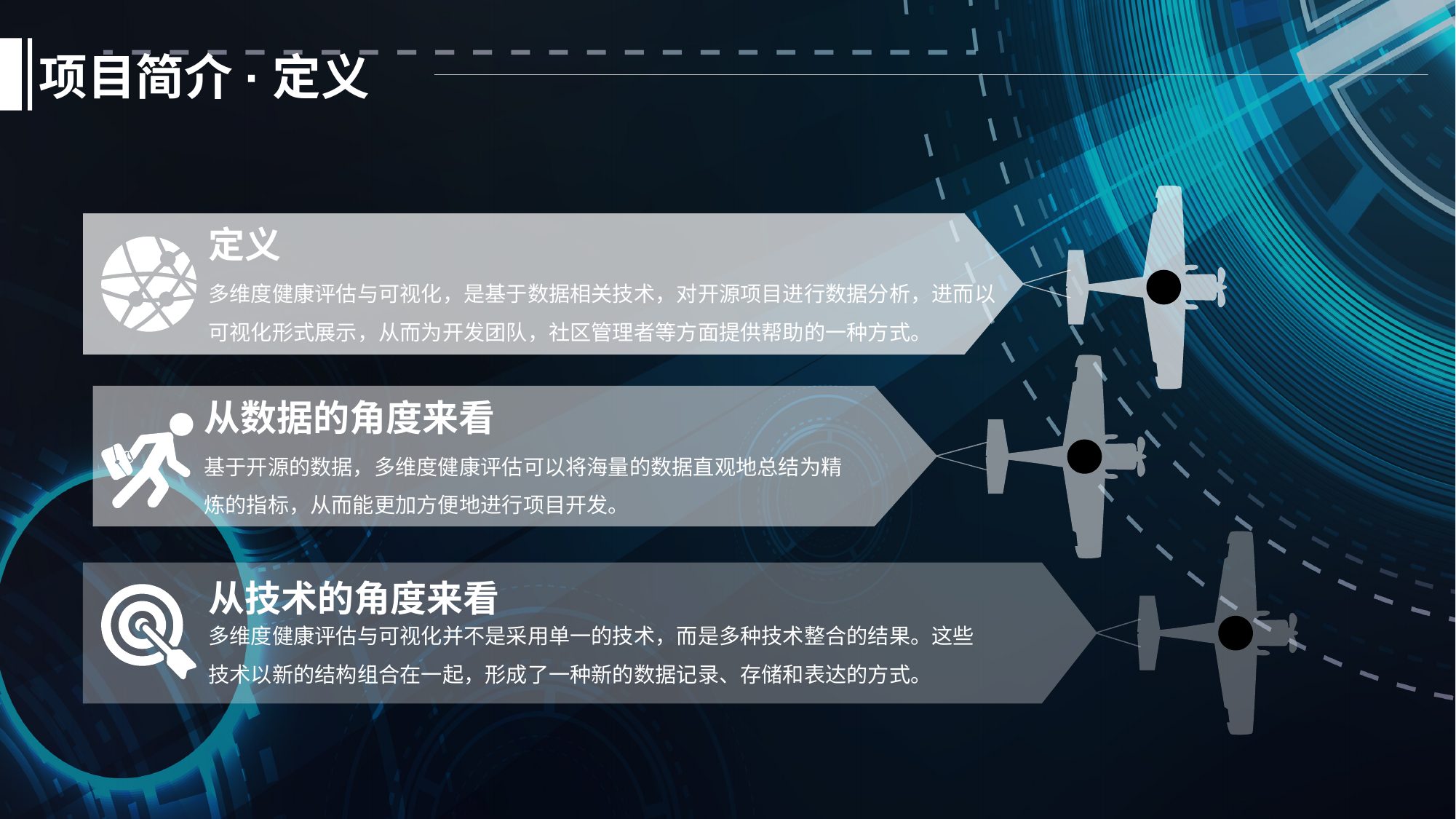

项目简介·定义

定义
多维度健康评估与可视化，是基于数据相关技术，对开源项目进行数据分析，进而以可视化形式展示，从而为开发团队，社区管理者等方面提供帮助的一种方式。

从数据的角度来看
基于开源的数据，多维度健康评估可以将海量的数据直观地总结为精炼的指标，从而能更加方便地进行项目开发。

从技术的角度来看
多维度健康评估与可视化并不是采用单一的技术，而是多种技术整合的结果。这些技术以新的结构组合在一起，形成了一种新的数据记录、存储和表达的方式。